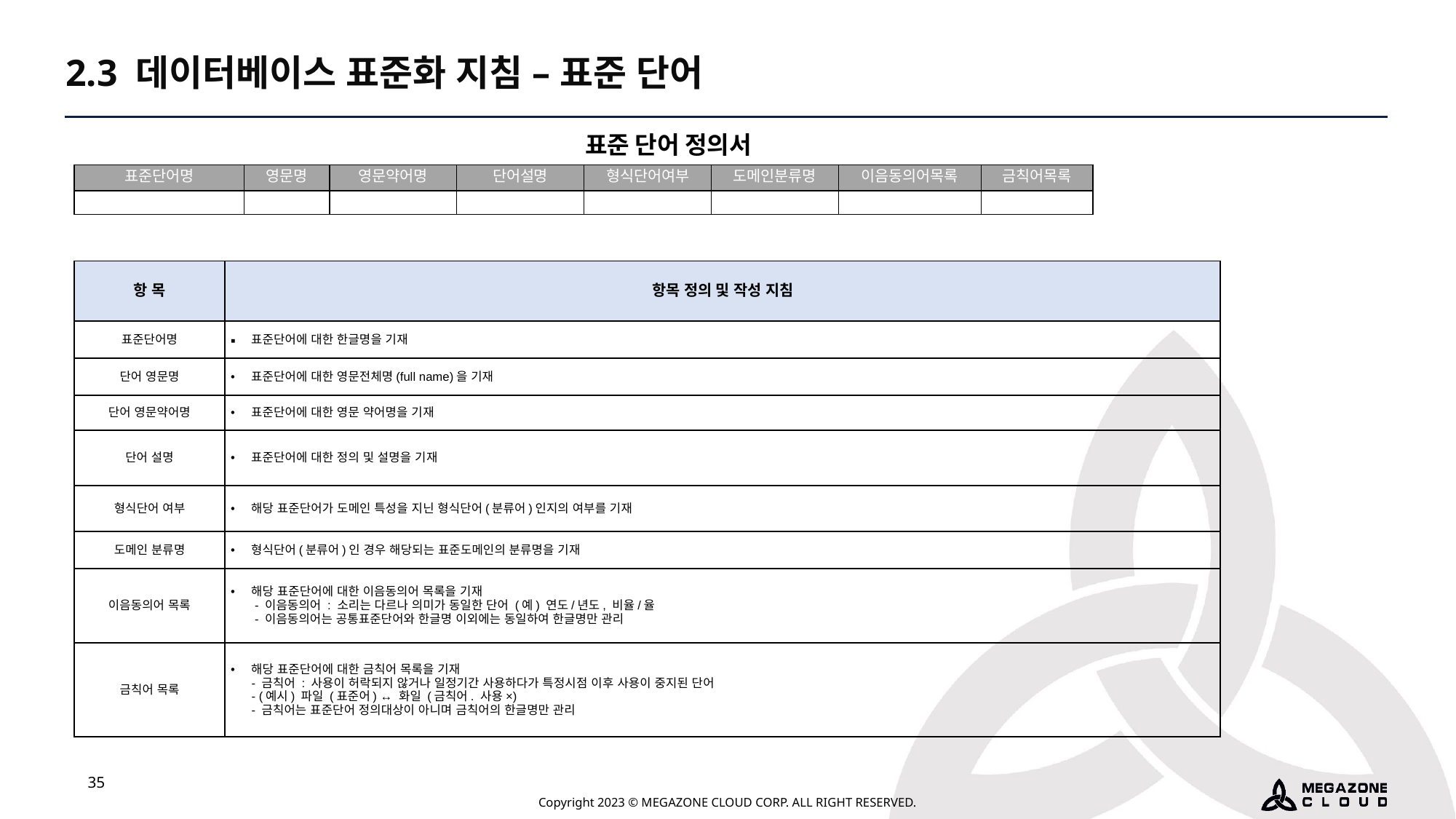

2.3 데이터베이스 표준화 지침 – 표준 단어
표준 단어 정의서
| 표준단어명 | 영문명 | 영문약어명 | 단어설명 | 형식단어여부 | 도메인분류명 | 이음동의어목록 | 금칙어목록 |
| --- | --- | --- | --- | --- | --- | --- | --- |
|  |  |  |  |  |  |  |  |
| 항 목 | 항목 정의 및 작성 지침 |
| --- | --- |
| 표준단어명 | 표준단어에 대한 한글명을 기재 |
| 단어 영문명 | 표준단어에 대한 영문전체명(full name)을 기재 |
| 단어 영문약어명 | 표준단어에 대한 영문 약어명을 기재 |
| 단어 설명 | 표준단어에 대한 정의 및 설명을 기재 |
| 형식단어 여부 | 해당 표준단어가 도메인 특성을 지닌 형식단어(분류어)인지의 여부를 기재 |
| 도메인 분류명 | 형식단어(분류어)인 경우 해당되는 표준도메인의 분류명을 기재 |
| 이음동의어 목록 | 해당 표준단어에 대한 이음동의어 목록을 기재 - 이음동의어 : 소리는 다르나 의미가 동일한 단어 (예) 연도/년도, 비율/율 - 이음동의어는 공통표준단어와 한글명 이외에는 동일하여 한글명만 관리 |
| 금칙어 목록 | 해당 표준단어에 대한 금칙어 목록을 기재 - 금칙어 : 사용이 허락되지 않거나 일정기간 사용하다가 특정시점 이후 사용이 중지된 단어 - (예시) 파일 (표준어) ↔ 화일 (금칙어. 사용×) - 금칙어는 표준단어 정의대상이 아니며 금칙어의 한글명만 관리 |